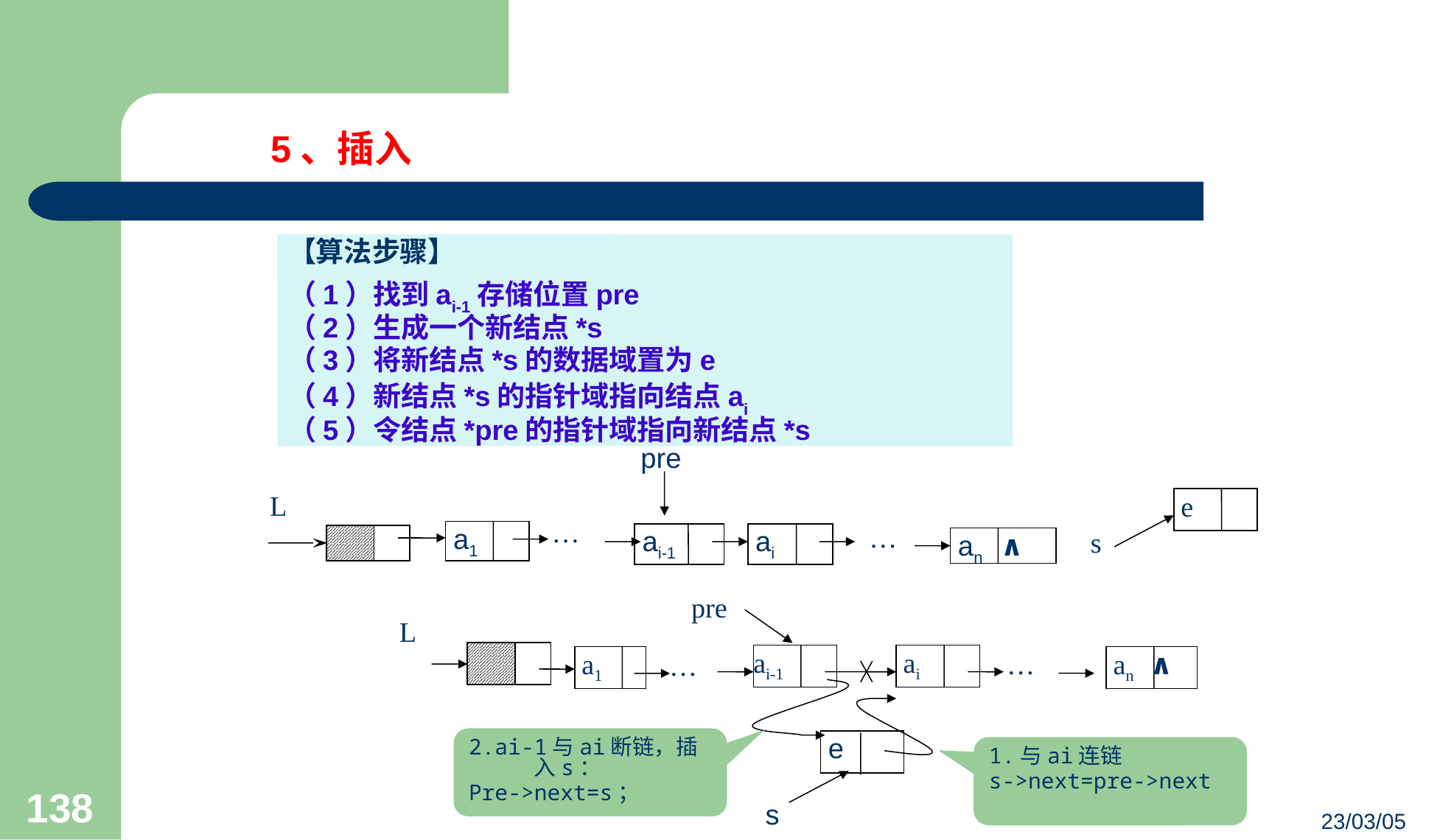

5、插入

（1）找到ai-1存储位置pre
（2）生成一个新结点*s
（3）将新结点*s的数据域置为e
（4）新结点*s的指针域指向结点ai
（5）令结点*pre的指针域指向新结点*s
【算法步骤】
pre

 ai-1

 ai

L
 e

 …
 …
 a1

s

 an    ∧

pre

L

ai-1

 ai

 a1

 …
 an    ∧

  …

 e

s
2.ai-1与ai断链，插入s：
Pre->next=s；
1.与ai连链
s->next=pre->next

138
23/03/05